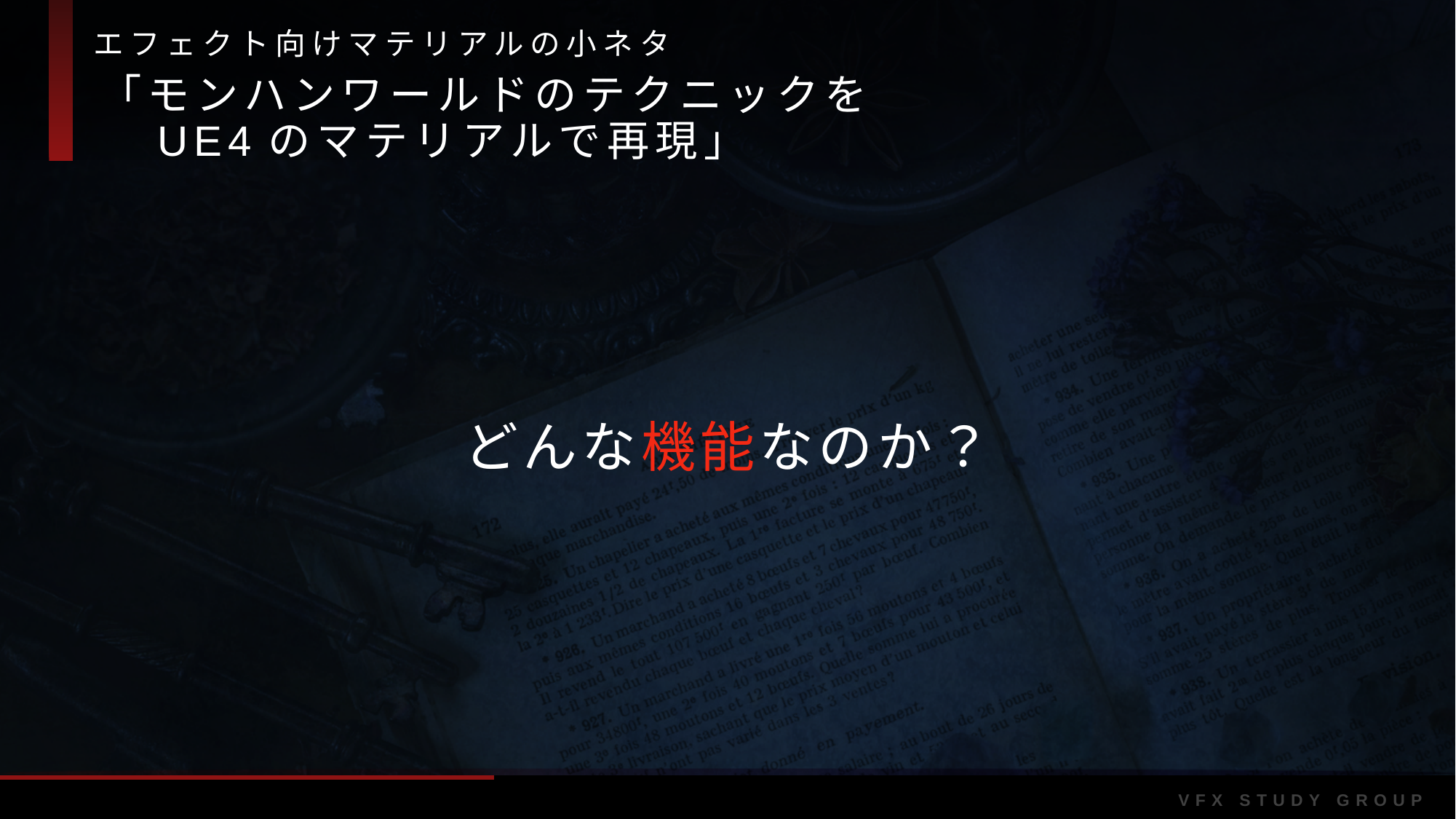

「モンハンワールドのテクニックを
　UE4のマテリアルで再現」
どんな機能なのか？